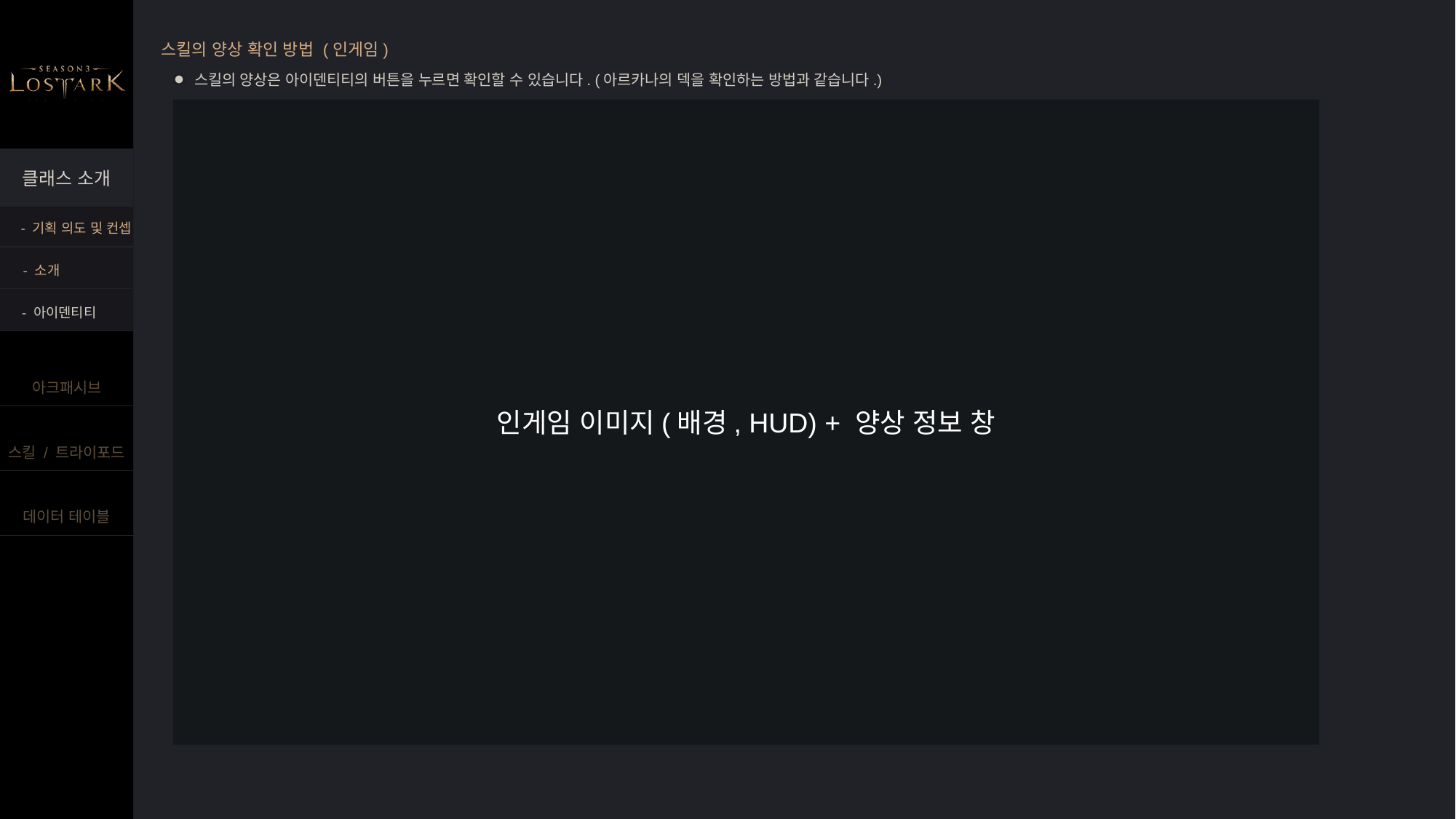

스킬의 양상 확인 방법 (인게임)
스킬의 양상은 아이덴티티의 버튼을 누르면 확인할 수 있습니다. (아르카나의 덱을 확인하는 방법과 같습니다.)
인게임 이미지(배경, HUD) + 양상 정보 창
- 기획 의도 및 컨셉
- 소개
- 아이덴티티
# %